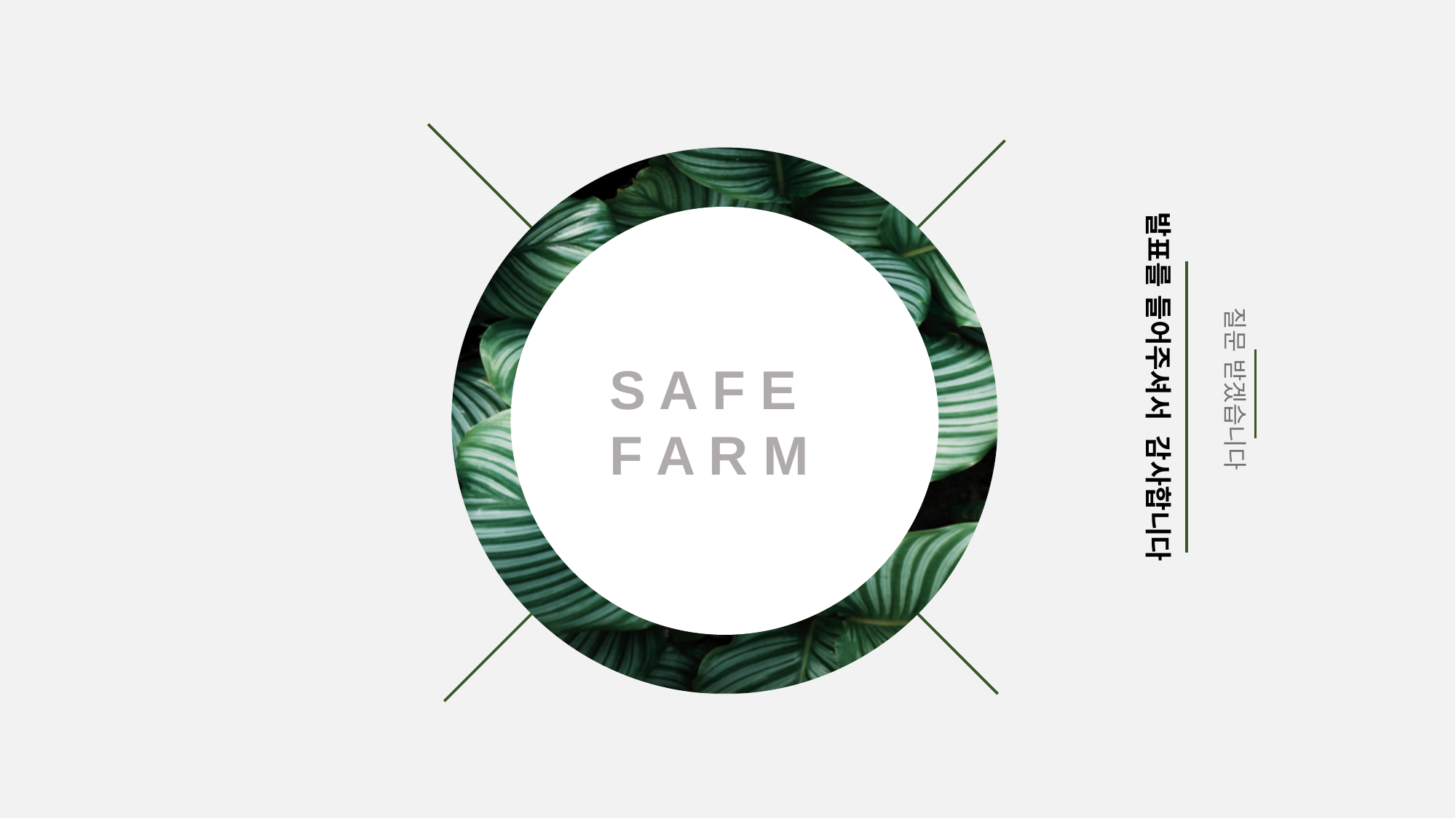

발표를 들어주셔서  감사합니다
질문 받겠습니다
S A F E
F A R M